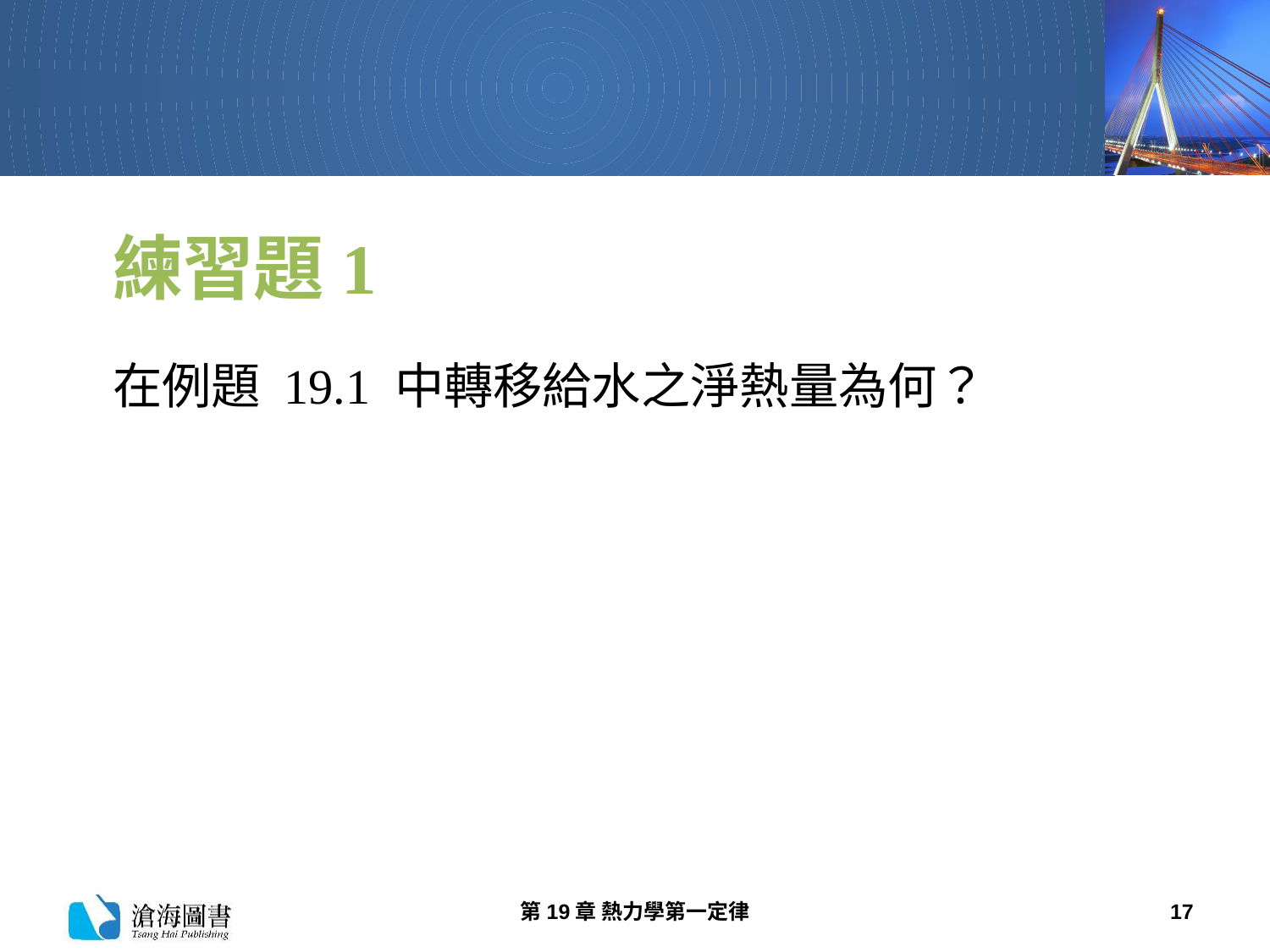

# 練習題1
在例題 19.1 中轉移給水之淨熱量為何？
第19章 熱力學第一定律
17